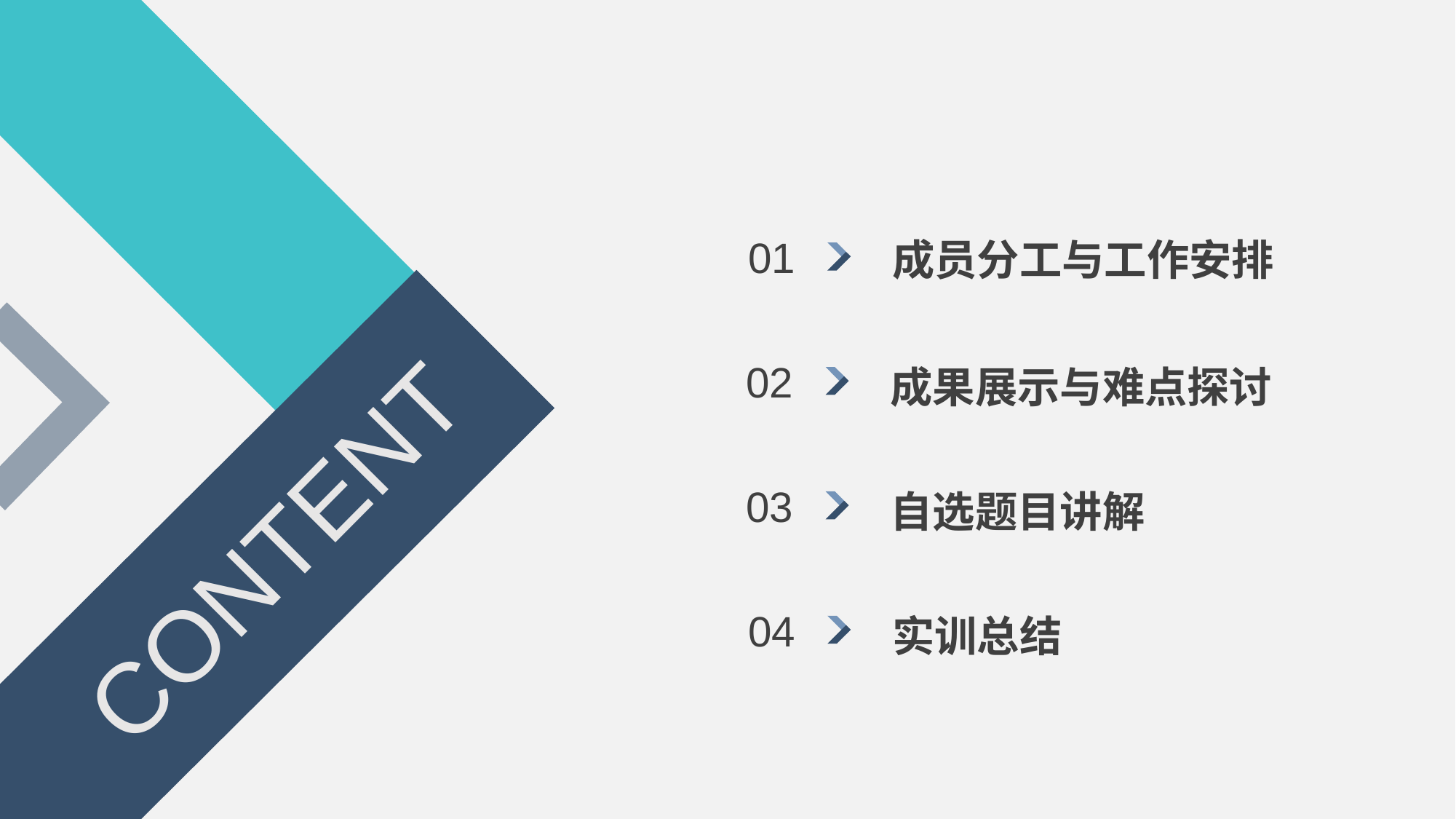

成员分工与工作安排
01

成果展示与难点探讨

02

自选题目讲解
03
CONTENT

实训总结
04